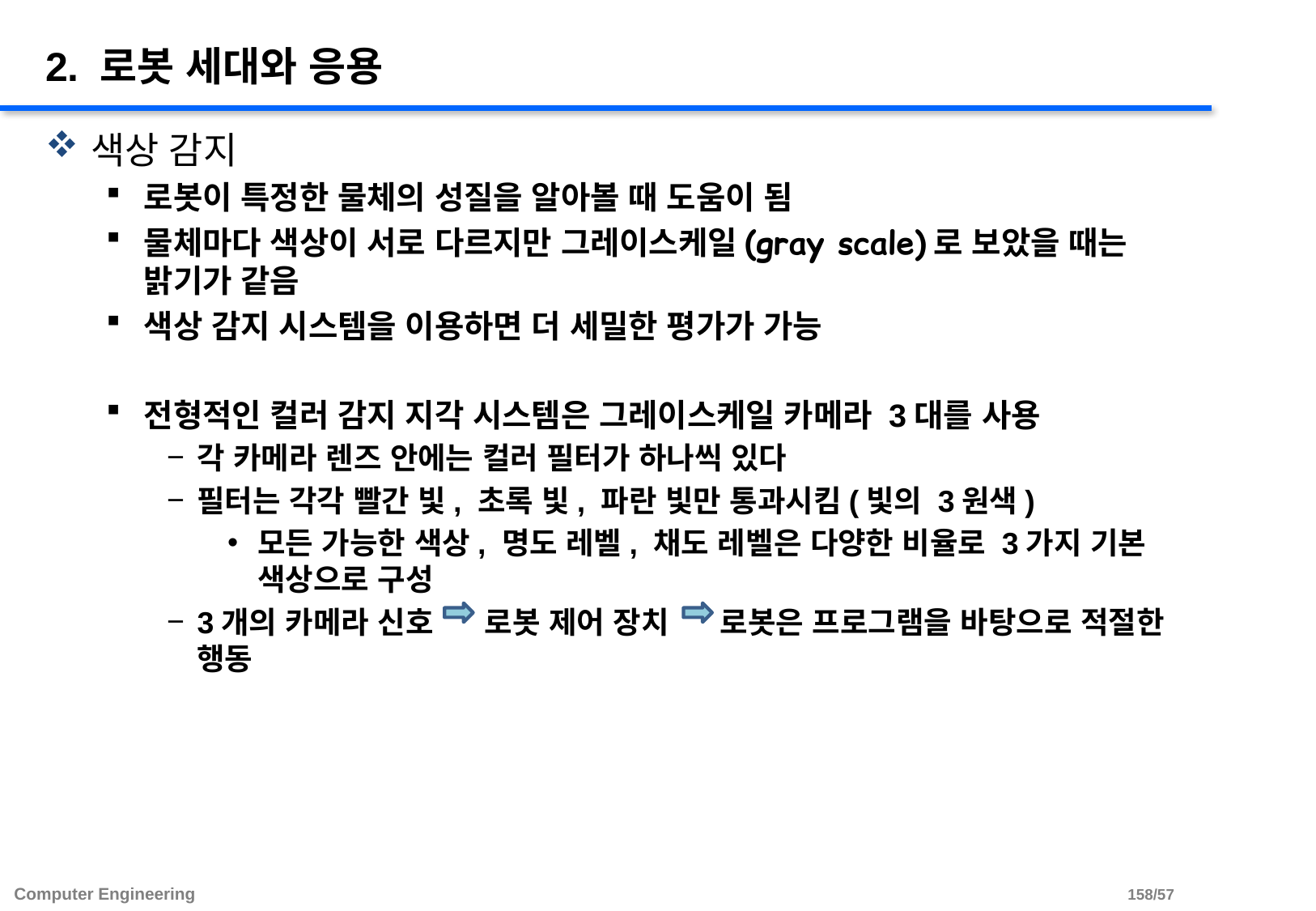

# 2. 로봇 세대와 응용
색상 감지
로봇이 특정한 물체의 성질을 알아볼 때 도움이 됨
물체마다 색상이 서로 다르지만 그레이스케일(gray scale)로 보았을 때는 밝기가 같음
색상 감지 시스템을 이용하면 더 세밀한 평가가 가능

전형적인 컬러 감지 지각 시스템은 그레이스케일 카메라 3대를 사용
각 카메라 렌즈 안에는 컬러 필터가 하나씩 있다
필터는 각각 빨간 빛, 초록 빛, 파란 빛만 통과시킴(빛의 3원색)
모든 가능한 색상, 명도 레벨, 채도 레벨은 다양한 비율로 3가지 기본 색상으로 구성
3개의 카메라 신호      로봇 제어 장치      로봇은 프로그램을 바탕으로 적절한 행동